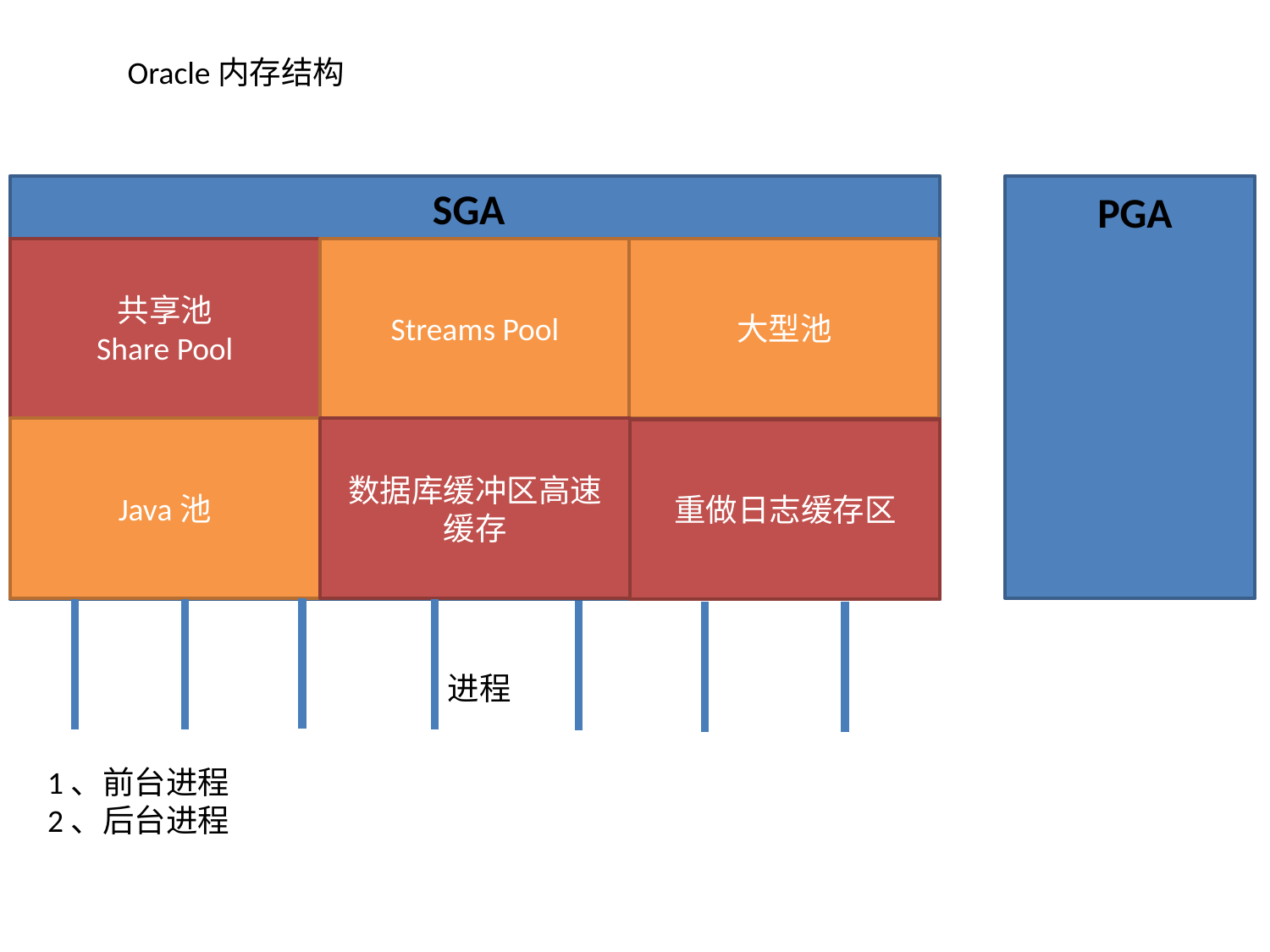

Oracle内存结构

SGA

PGA
共享池
Share Pool
Streams Pool
大型池
Java池
数据库缓冲区高速缓存
重做日志缓存区
进程
1、前台进程
2、后台进程